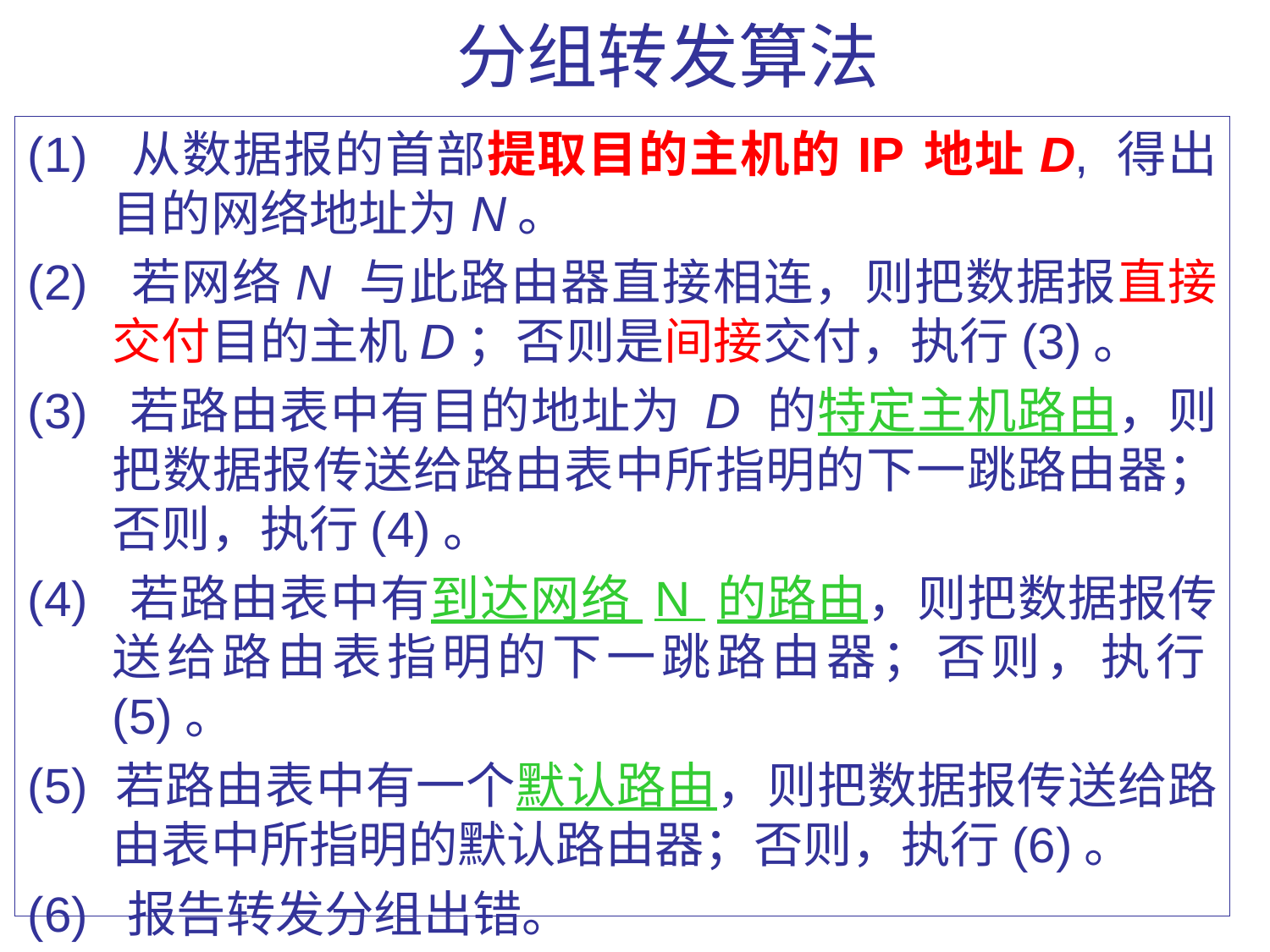

# 分组转发算法
(1)  从数据报的首部提取目的主机的 IP 地址 D, 得出目的网络地址为 N。
(2)  若网络 N 与此路由器直接相连，则把数据报直接交付目的主机 D；否则是间接交付，执行(3)。
(3)  若路由表中有目的地址为 D 的特定主机路由，则把数据报传送给路由表中所指明的下一跳路由器；否则，执行(4)。
(4)  若路由表中有到达网络 N 的路由，则把数据报传送给路由表指明的下一跳路由器；否则，执行(5)。
(5) 若路由表中有一个默认路由，则把数据报传送给路由表中所指明的默认路由器；否则，执行(6)。
(6)  报告转发分组出错。